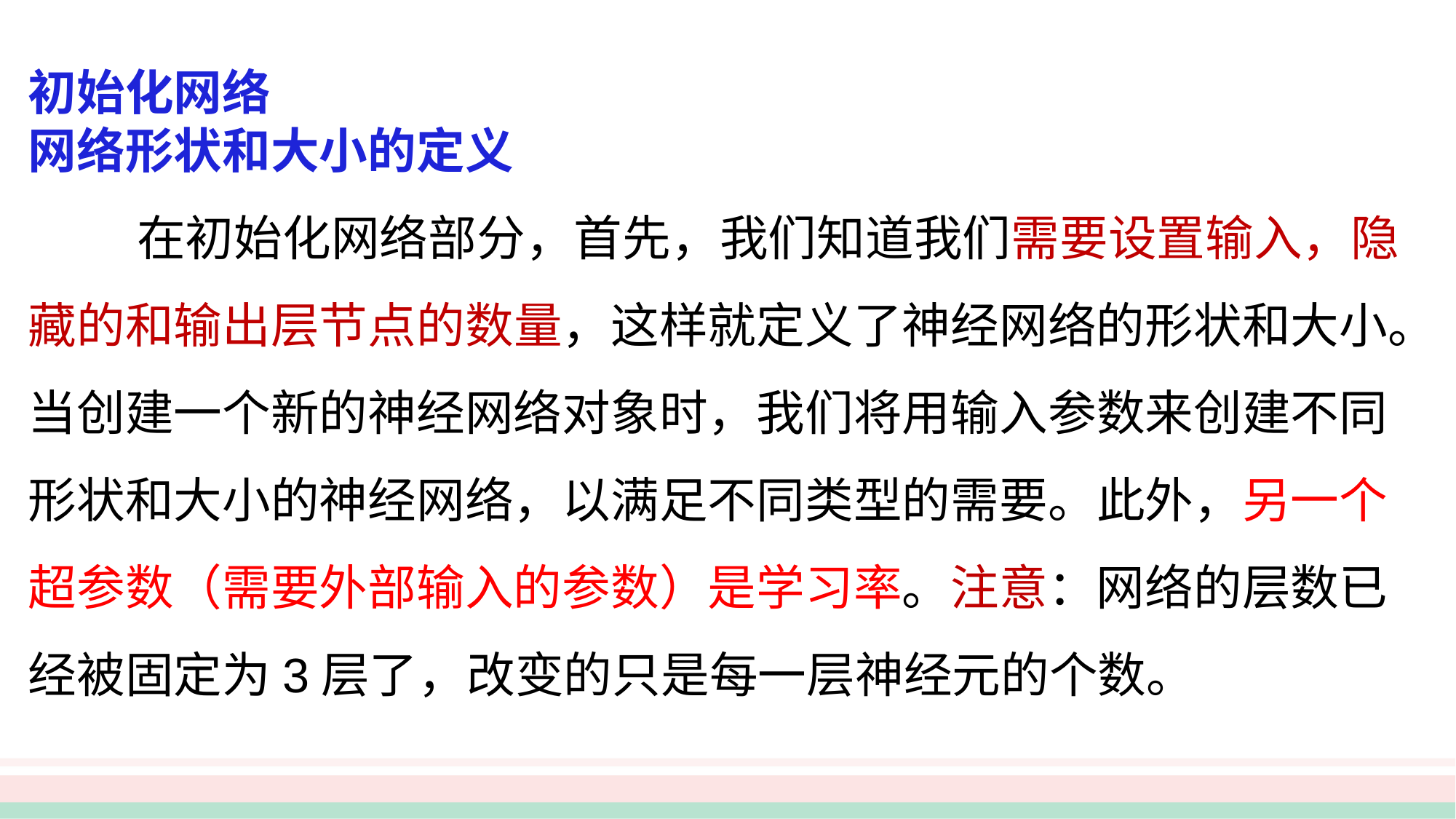

初始化网络
网络形状和大小的定义
  在初始化网络部分，首先，我们知道我们需要设置输入，隐藏的和输出层节点的数量，这样就定义了神经网络的形状和大小。当创建一个新的神经网络对象时，我们将用输入参数来创建不同形状和大小的神经网络，以满足不同类型的需要。此外，另一个超参数（需要外部输入的参数）是学习率。注意：网络的层数已经被固定为3层了，改变的只是每一层神经元的个数。